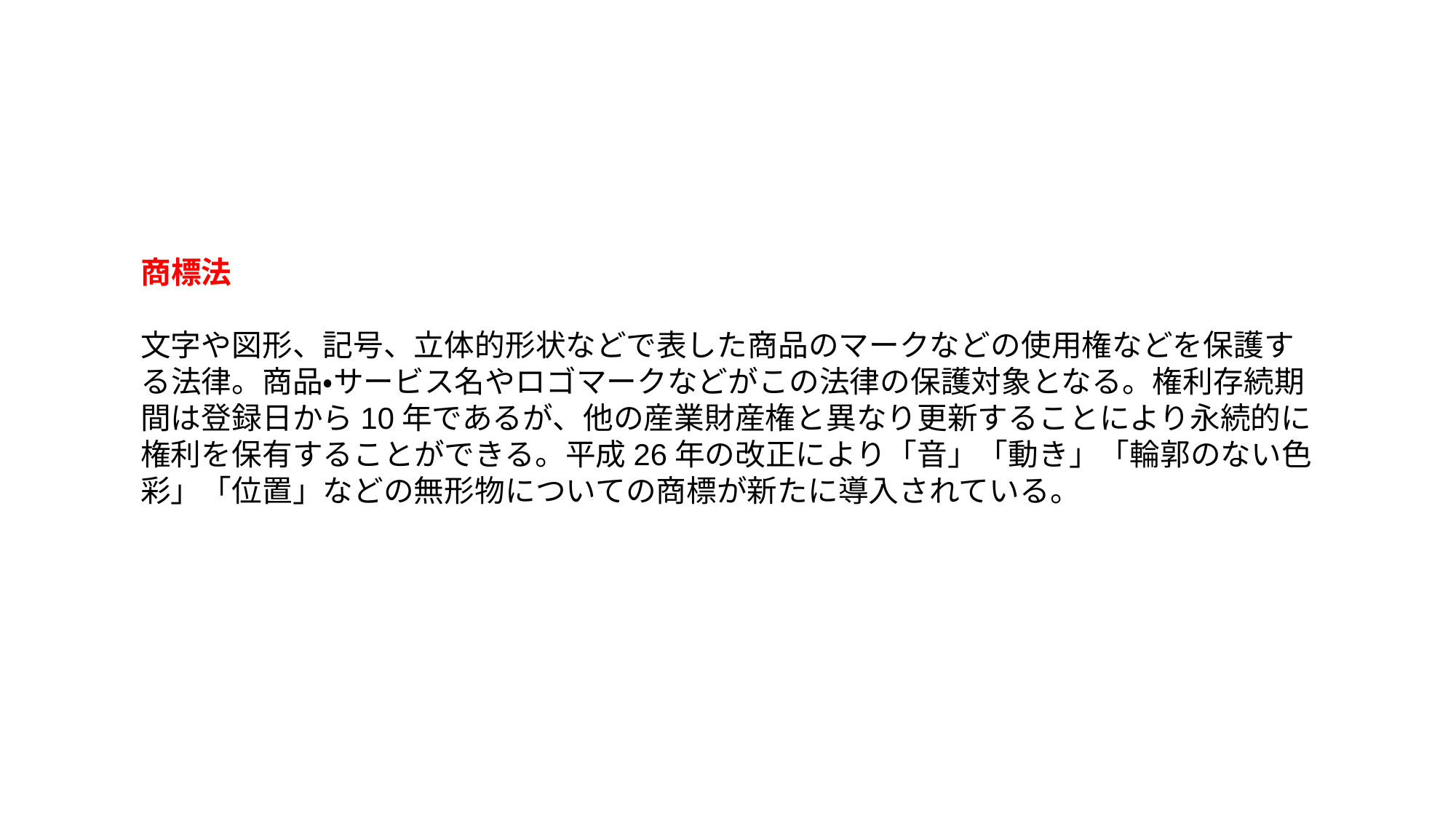

商標法

文字や図形、記号、立体的形状などで表した商品のマークなどの使用権などを保護する法律。商品・サービス名やロゴマークなどがこの法律の保護対象となる。権利存続期間は登録日から10年であるが、他の産業財産権と異なり更新することにより永続的に権利を保有することができる。平成26年の改正により「音」「動き」「輪郭のない色彩」「位置」などの無形物についての商標が新たに導入されている。